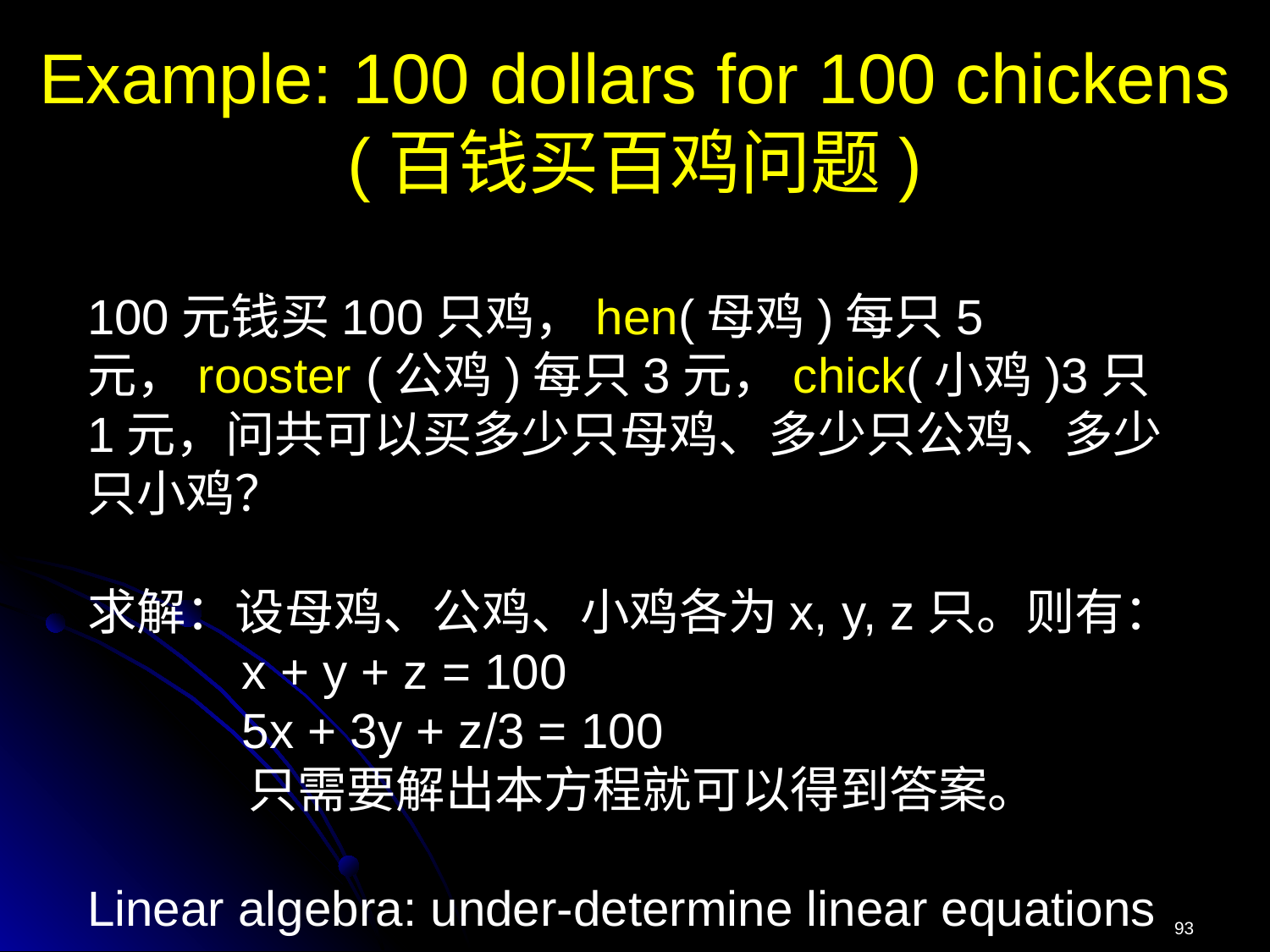

# Example: 100 dollars for 100 chickens (百钱买百鸡问题)
100元钱买100只鸡，hen(母鸡)每只5元，rooster (公鸡)每只3元，chick(小鸡)3只1元，问共可以买多少只母鸡、多少只公鸡、多少只小鸡？

求解：设母鸡、公鸡、小鸡各为x, y, z只。则有：
	  x + y + z = 100
	  5x + 3y + z/3 = 100
	  只需要解出本方程就可以得到答案。

Linear algebra: under-determine linear equations

93